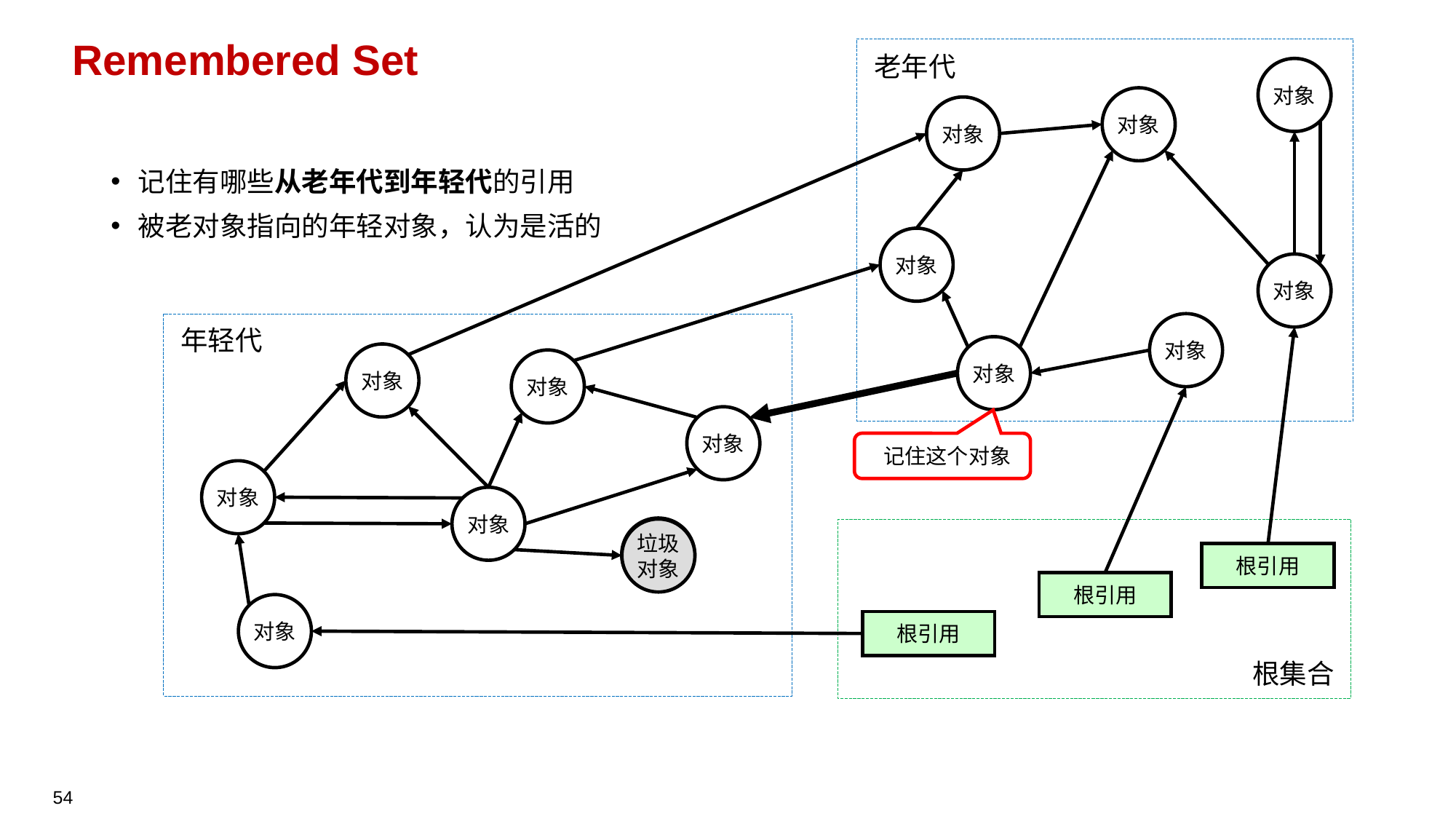

# Remembered Set

老年代
对象
对象
对象
记住有哪些从老年代到年轻代的引用
被老对象指向的年轻对象，认为是活的

对象
对象

对象
年轻代
对象
对象
对象
对象
 记住这个对象
对象
对象
对象
垃圾
对象

根引用
根引用
对象
根引用
根集合